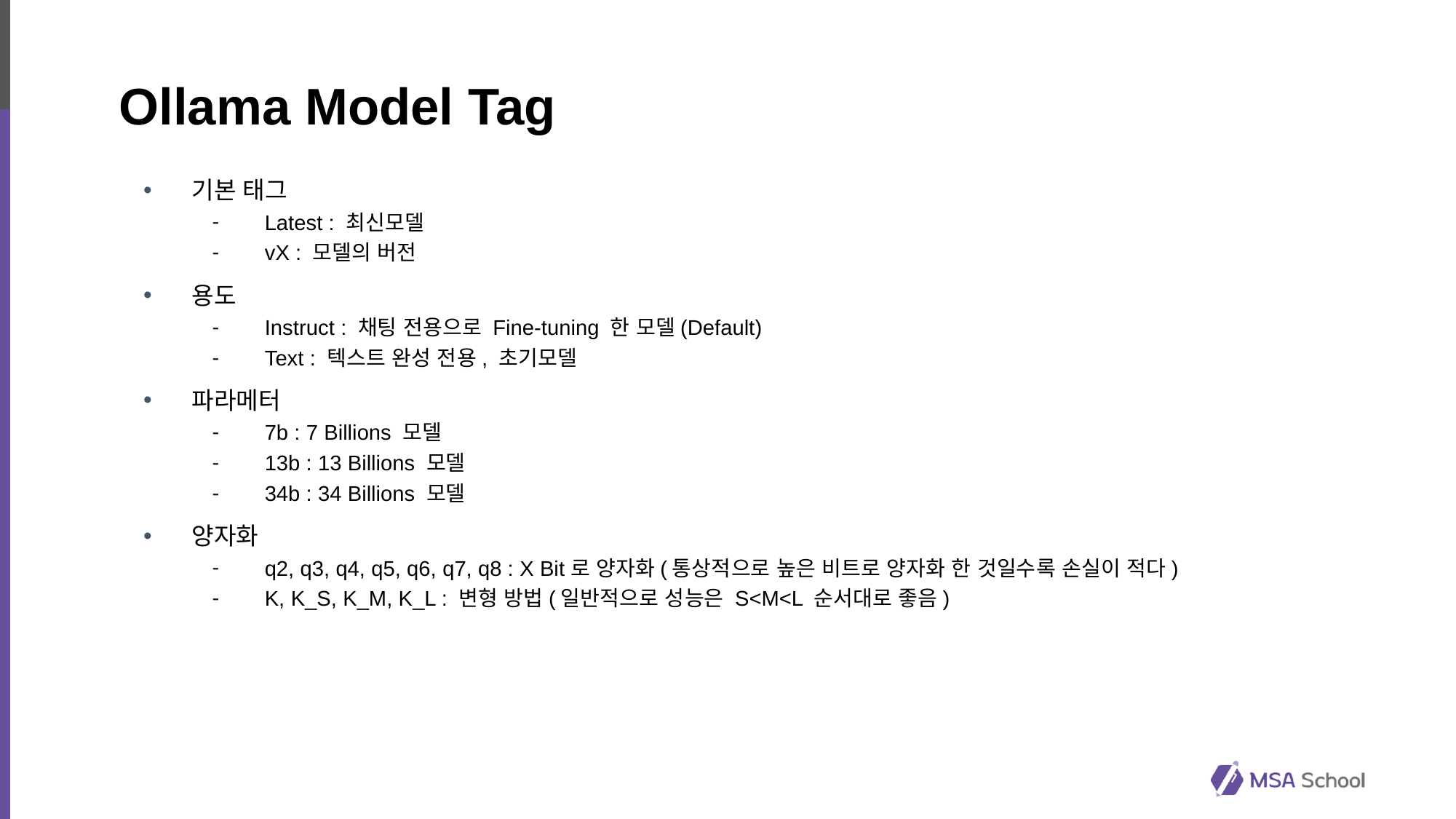

# Ollama Model Tag
기본 태그
Latest : 최신모델
vX : 모델의 버전
용도
Instruct : 채팅 전용으로 Fine-tuning 한 모델(Default)
Text : 텍스트 완성 전용, 초기모델
파라메터
7b : 7 Billions 모델
13b : 13 Billions 모델
34b : 34 Billions 모델
양자화
q2, q3, q4, q5, q6, q7, q8 : X Bit로 양자화(통상적으로 높은 비트로 양자화 한 것일수록 손실이 적다)
K, K_S, K_M, K_L : 변형 방법(일반적으로 성능은 S<M<L 순서대로 좋음)